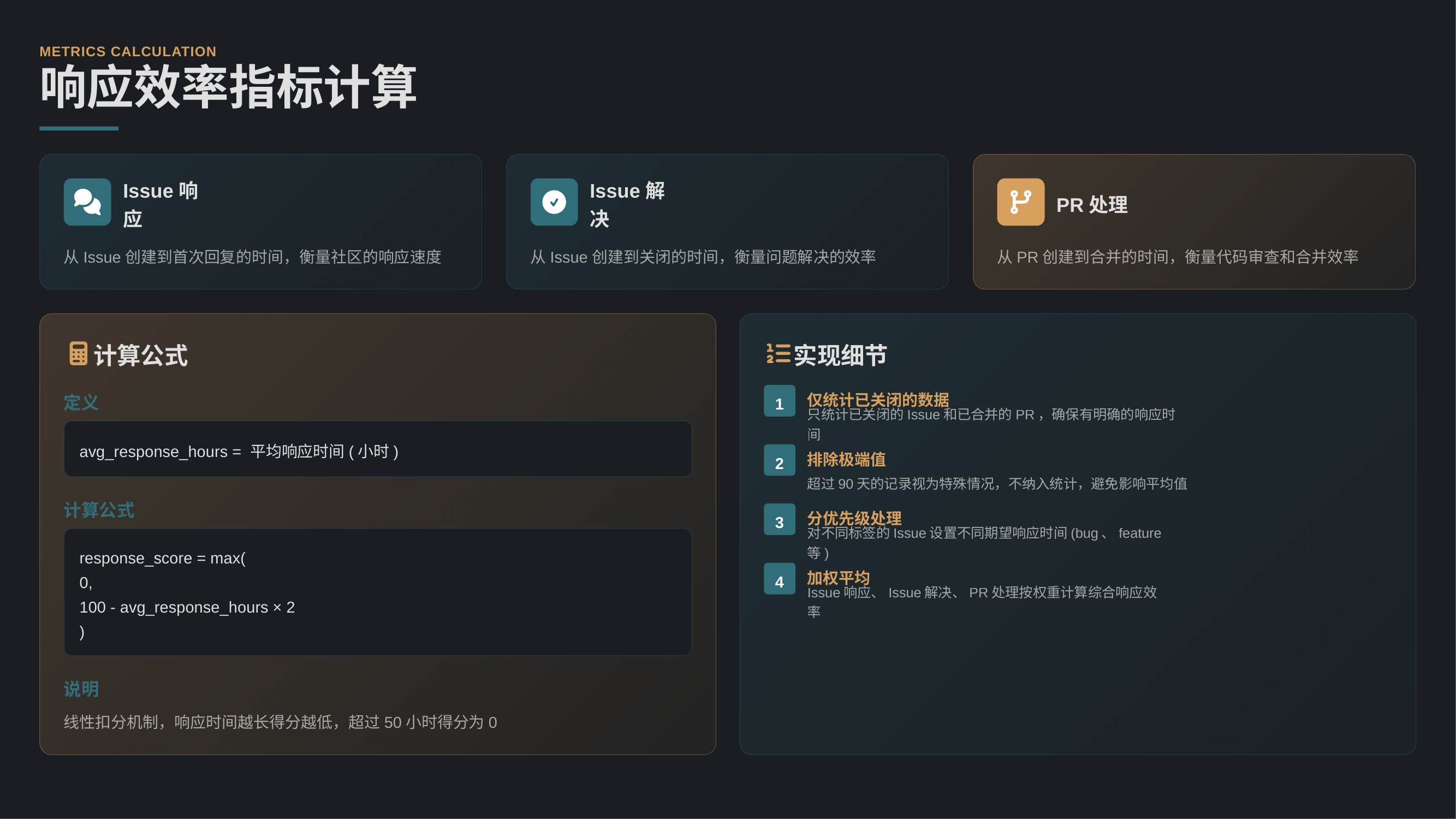

METRICS CALCULATION
响应效率指标计算

Issue响应
Issue解决
PR处理

从Issue创建到首次回复的时间，衡量社区的响应速度
从Issue创建到关闭的时间，衡量问题解决的效率
从PR创建到合并的时间，衡量代码审查和合并效率

计算公式
实现细节

定义
1

仅统计已关闭的数据
只统计已关闭的Issue和已合并的PR，确保有明确的响应时间
avg_response_hours = 平均响应时间(小时)

2

排除极端值
超过90天的记录视为特殊情况，不纳入统计，避免影响平均值
计算公式
3

分优先级处理
response_score = max(
0,
100 - avg_response_hours × 2
)

对不同标签的Issue设置不同期望响应时间(bug、feature等)
4

加权平均
Issue响应、Issue解决、PR处理按权重计算综合响应效率
说明
线性扣分机制，响应时间越长得分越低，超过50小时得分为0